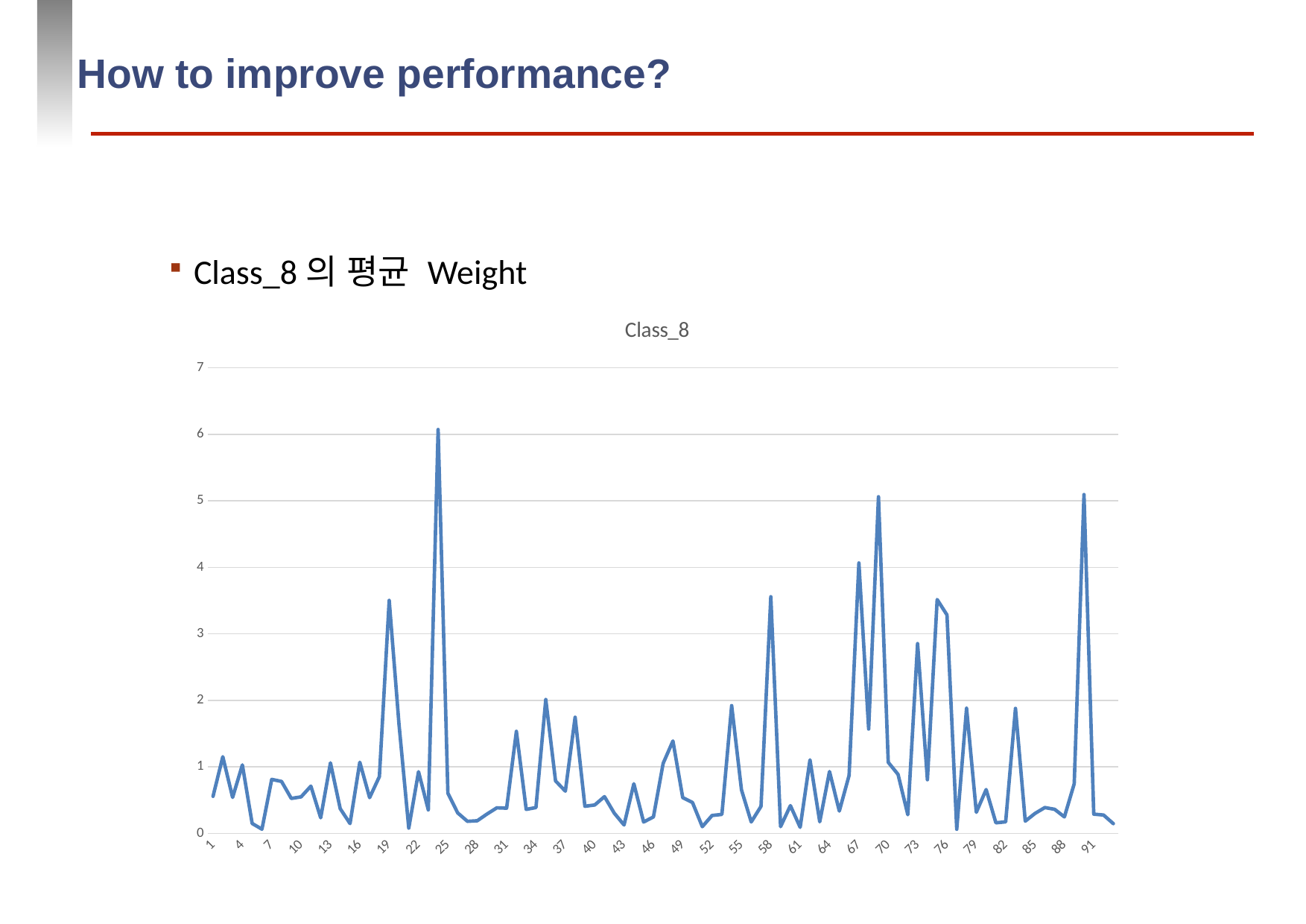

# How to improve performance?
Class_8의 평균 Weight

### Chart:

| Category | Class_8 |
|---|---|